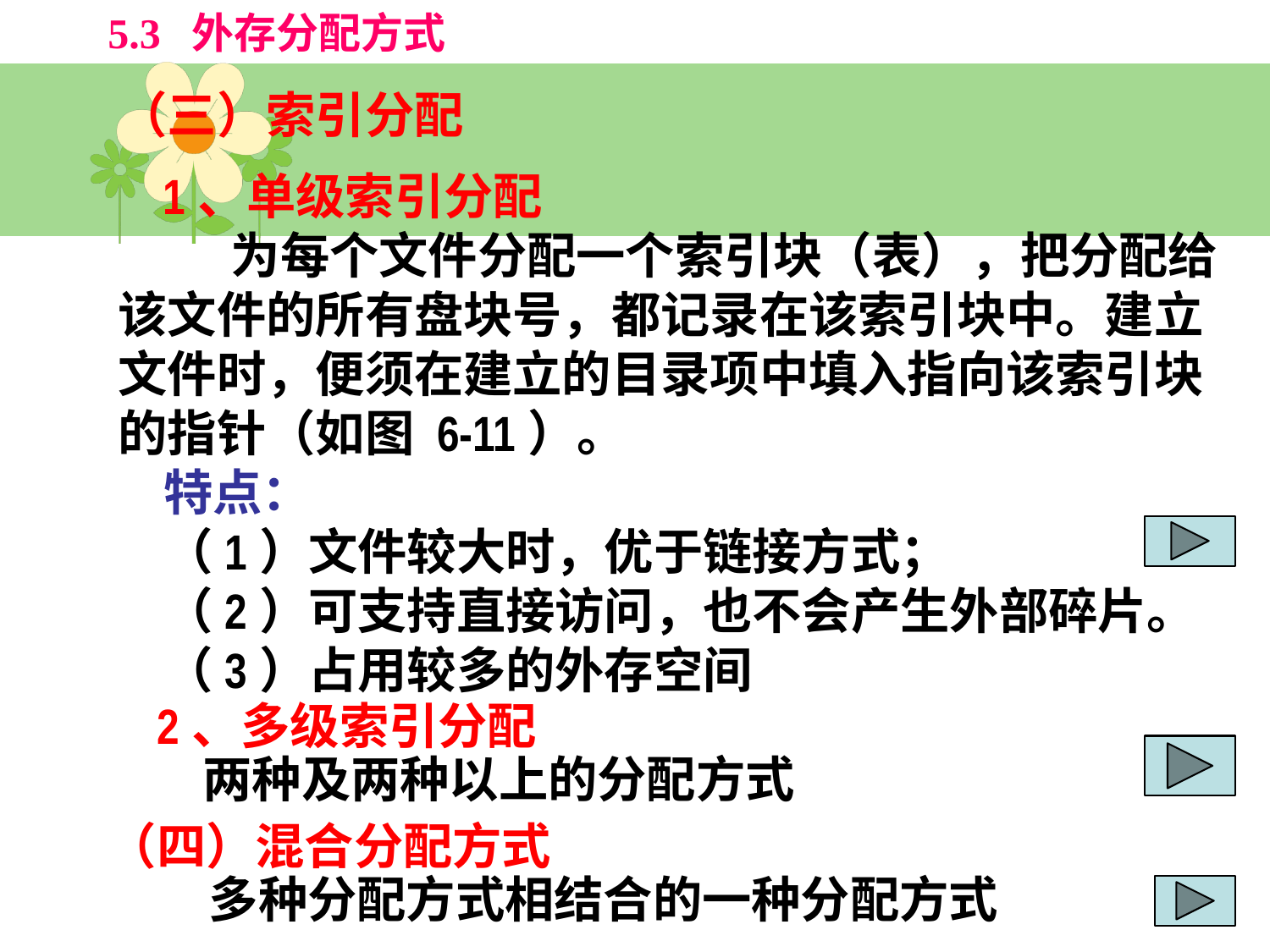

5.3  外存分配方式
（三）索引分配
    1、单级索引分配
         为每个文件分配一个索引块（表），把分配给该文件的所有盘块号，都记录在该索引块中。建立文件时，便须在建立的目录项中填入指向该索引块的指针（如图 6-11）。
   特点：
   （1）文件较大时，优于链接方式；
   （2）可支持直接访问，也不会产生外部碎片。
   （3）占用较多的外存空间

2、多级索引分配
   两种及两种以上的分配方式

（四）混合分配方式
        多种分配方式相结合的一种分配方式